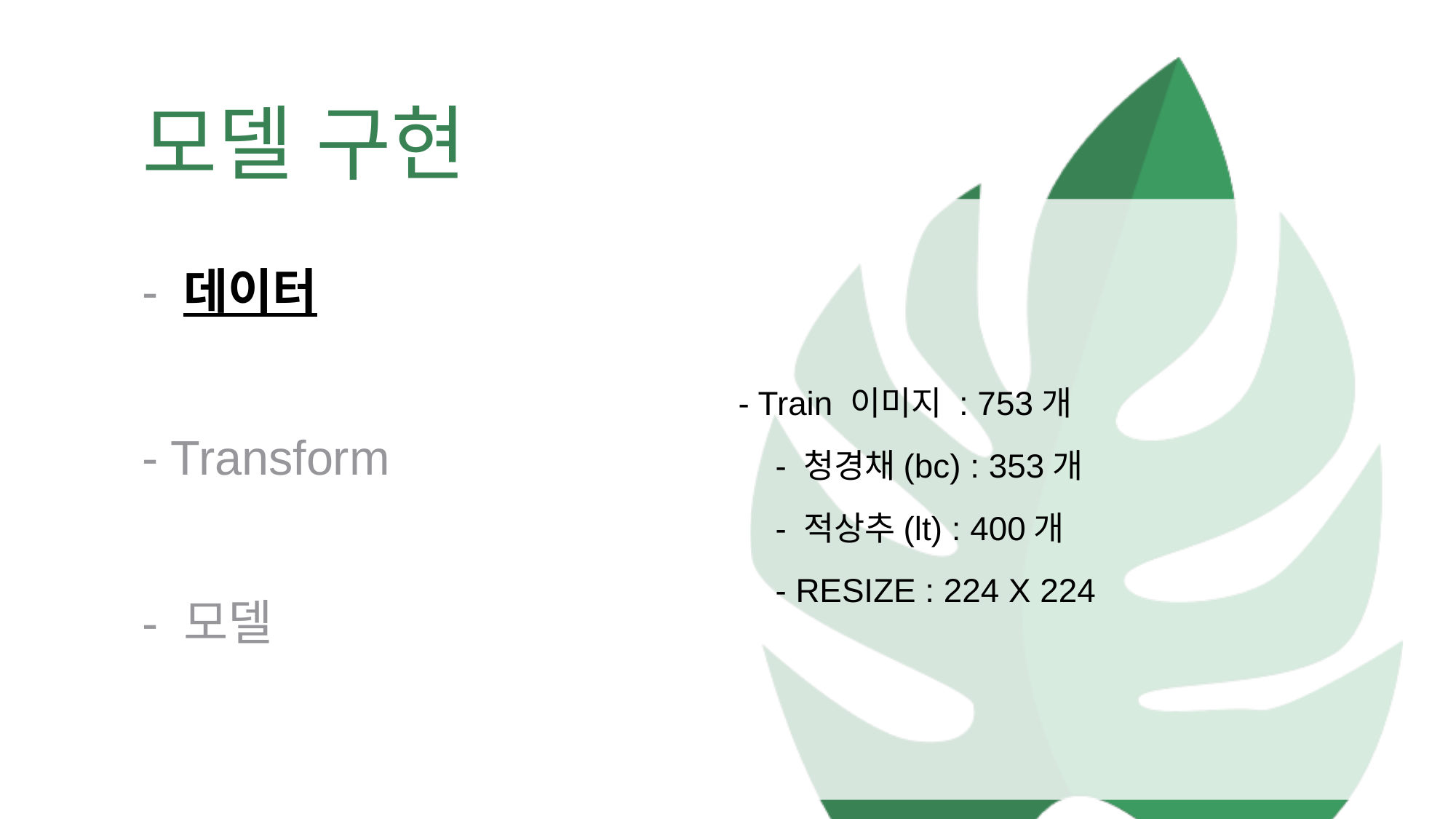

모델 구현
- Train 이미지 : 753개
    - 청경채(bc) : 353개
    - 적상추(lt) : 400개
    - RESIZE : 224 X 224
- 데이터

- Transform

- 모델